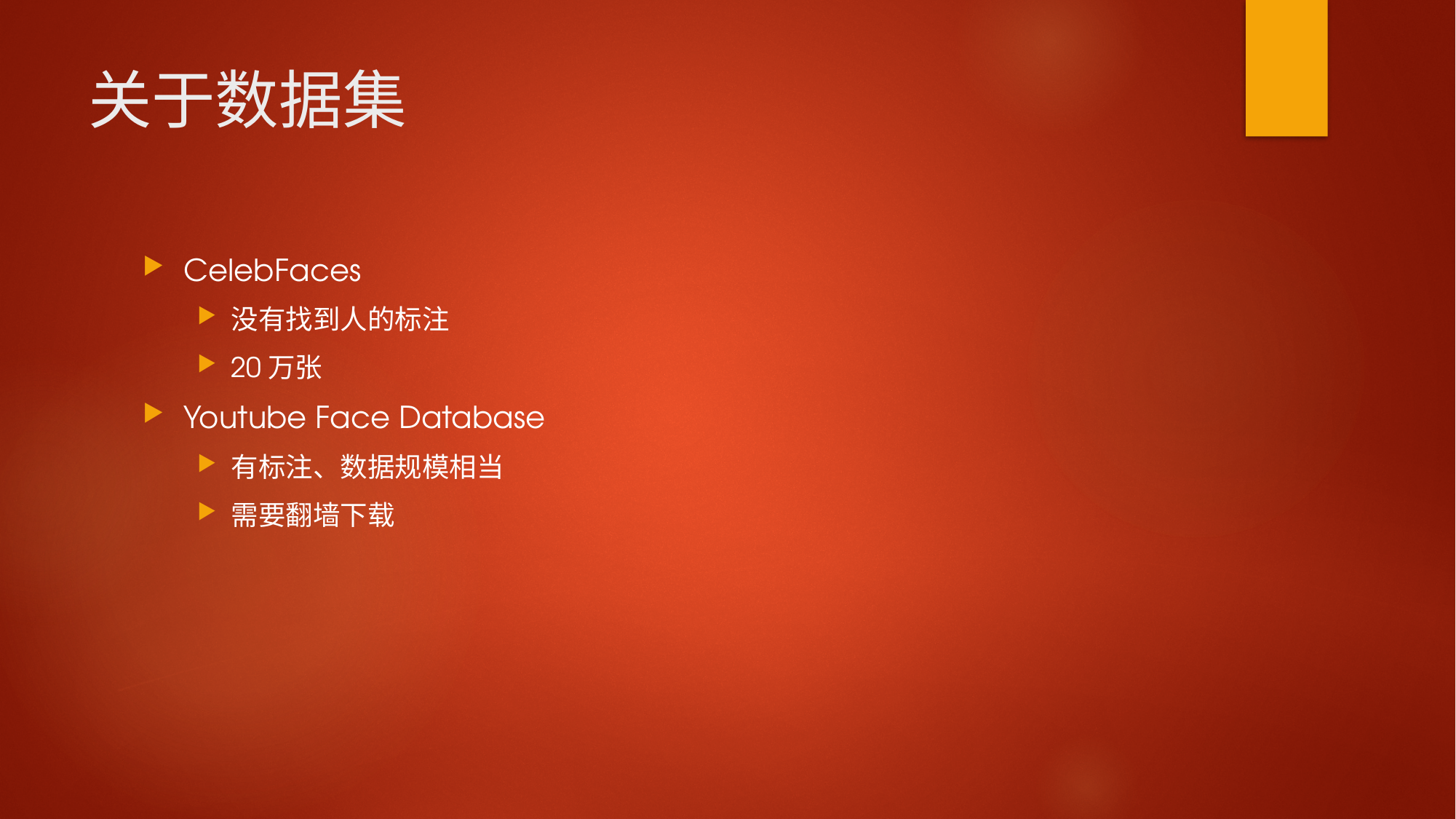

# 关于数据集
CelebFaces
没有找到人的标注
20万张
Youtube Face Database
有标注、数据规模相当
需要翻墙下载